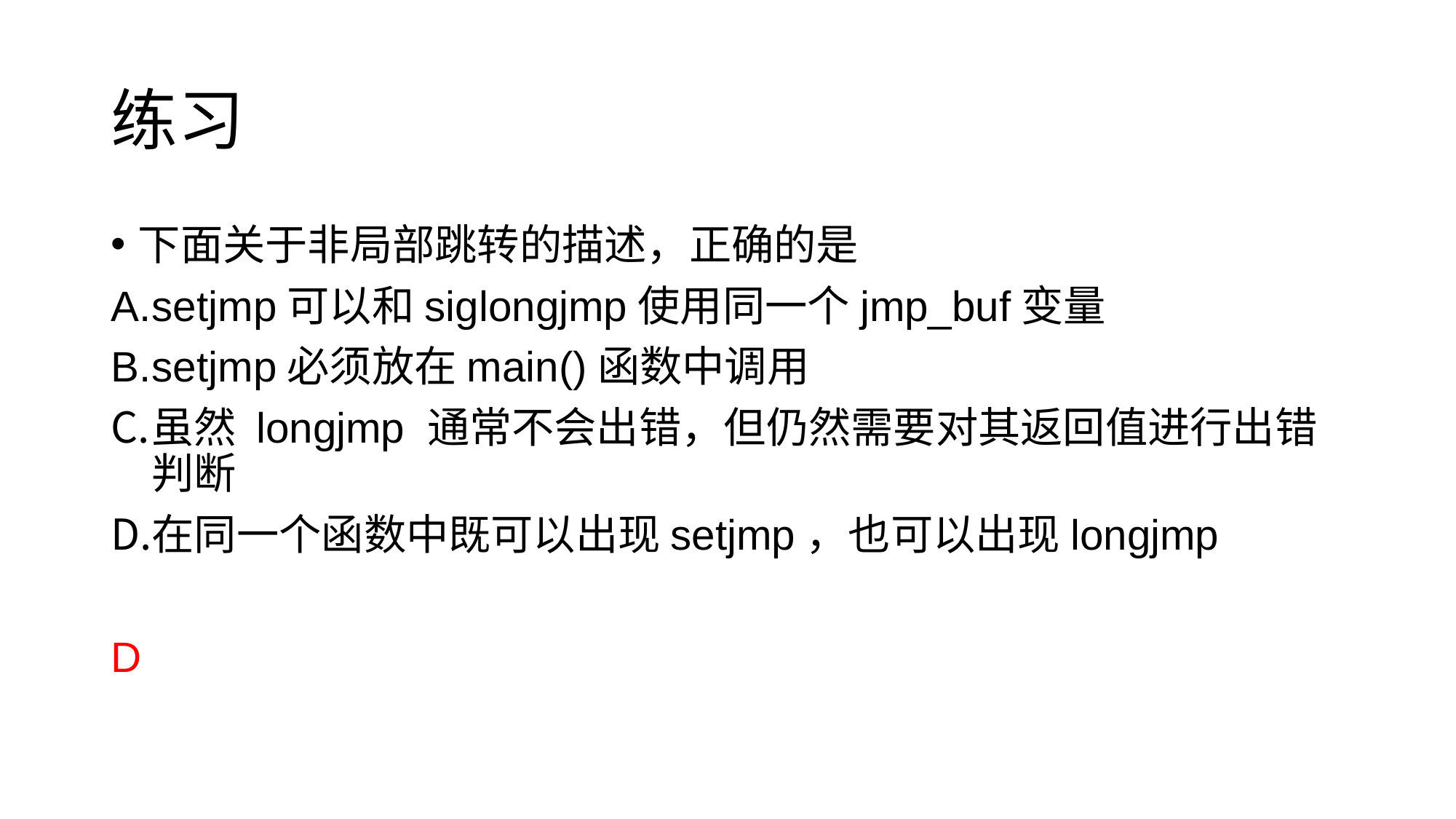

# 练习
下面关于非局部跳转的描述，正确的是
setjmp可以和siglongjmp使用同一个jmp_buf变量
setjmp必须放在main()函数中调用
虽然 longjmp 通常不会出错，但仍然需要对其返回值进行出错判断
在同一个函数中既可以出现setjmp，也可以出现longjmp

D